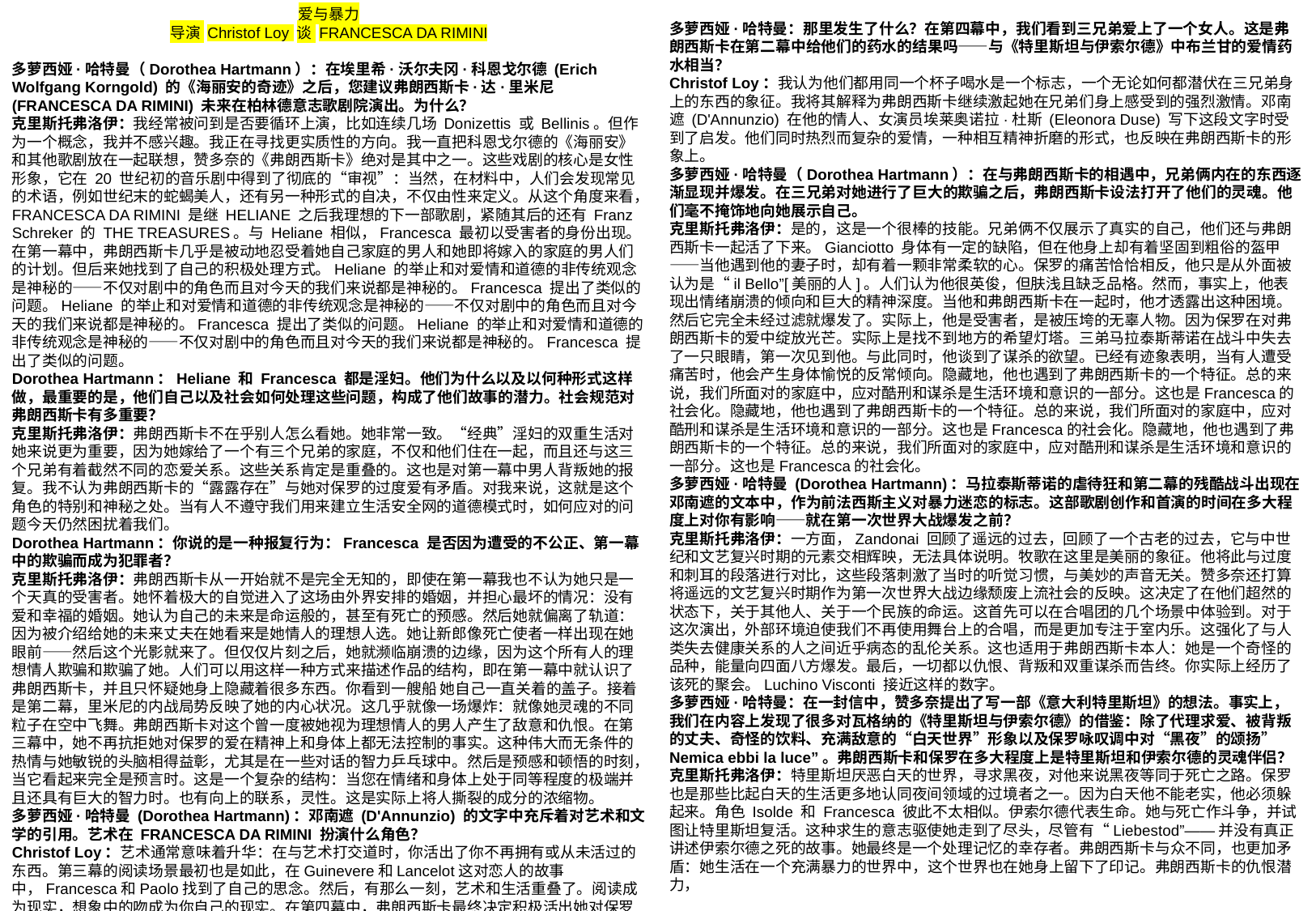

爱与暴力
导演 Christof Loy 谈 FRANCESCA DA RIMINI

多萝西娅·哈特曼（Dorothea Hartmann）：在埃里希·沃尔夫冈·科恩戈尔德 (Erich Wolfgang Korngold) 的《海丽安的奇迹》之后，您建议弗朗西斯卡·达·里米尼 (FRANCESCA DA RIMINI) 未来在柏林德意志歌剧院演出。为什么？
克里斯托弗洛伊：我经常被问到是否要循环上演，比如连续几场 Donizettis 或 Bellinis。但作为一个概念，我并不感兴趣。我正在寻找更实质性的方向。我一直把科恩戈尔德的《海丽安》和其他歌剧放在一起联想，赞多奈的《弗朗西斯卡》绝对是其中之一。这些戏剧的核心是女性形象，它在 20 世纪初的音乐剧中得到了彻底的“审视”：当然，在材料中，人们会发现常见的术语，例如世纪末的蛇蝎美人，还有另一种形式的自决，不仅由性来定义。从这个角度来看，FRANCESCA DA RIMINI 是继 HELIANE 之后我理想的下一部歌剧，紧随其后的还有 Franz Schreker 的 THE TREASURES。与 Heliane 相似，Francesca 最初以受害者的身份出现。在第一幕中，弗朗西斯卡几乎是被动地忍受着她自己家庭的男人和她即将嫁入的家庭的男人们的计划。但后来她找到了自己的积极处理方式。Heliane 的举止和对爱情和道德的非传统观念是神秘的——不仅对剧中的角色而且对今天的我们来说都是神秘的。Francesca 提出了类似的问题。Heliane 的举止和对爱情和道德的非传统观念是神秘的——不仅对剧中的角色而且对今天的我们来说都是神秘的。Francesca 提出了类似的问题。Heliane 的举止和对爱情和道德的非传统观念是神秘的——不仅对剧中的角色而且对今天的我们来说都是神秘的。Francesca 提出了类似的问题。
Dorothea Hartmann：Heliane 和 Francesca 都是淫妇。他们为什么以及以何种形式这样做，最重要的是，他们自己以及社会如何处理这些问题，构成了他们故事的潜力。社会规范对弗朗西斯卡有多重要？
克里斯托弗洛伊：弗朗西斯卡不在乎别人怎么看她。她非常一致。“经典”淫妇的双重生活对她来说更为重要，因为她嫁给了一个有三个兄弟的家庭，不仅和他们住在一起，而且还与这三个兄弟有着截然不同的恋爱关系。这些关系肯定是重叠的。这也是对第一幕中男人背叛她的报复。我不认为弗朗西斯卡的“露露存在”与她对保罗的过度爱有矛盾。对我来说，这就是这个角色的特别和神秘之处。当有人不遵守我们用来建立生活安全网的道德模式时，如何应对的问题今天仍然困扰着我们。
Dorothea Hartmann：你说的是一种报复行为：Francesca 是否因为遭受的不公正、第一幕中的欺骗而成为犯罪者？
克里斯托弗洛伊：弗朗西斯卡从一开始就不是完全无知的，即使在第一幕我也不认为她只是一个天真的受害者。她怀着极大的自觉进入了这场由外界安排的婚姻，并担心最坏的情况：没有爱和幸福的婚姻。她认为自己的未来是命运般的，甚至有死亡的预感。然后她就偏离了轨道：因为被介绍给她的未来丈夫在她看来是她情人的理想人选。她让新郎像死亡使者一样出现在她眼前——然后这个光影就来了。但仅仅片刻之后，她就濒临崩溃的边缘，因为这个所有人的理想情人欺骗和欺骗了她。人们可以用这样一种方式来描述作品的结构，即在第一幕中就认识了弗朗西斯卡，并且只怀疑她身上隐藏着很多东西。你看到一艘船 她自己一直关着的盖子。接着是第二幕，里米尼的内战局势反映了她的内心状况。这几乎就像一场爆炸：就像她灵魂的不同粒子在空中飞舞。弗朗西斯卡对这个曾一度被她视为理想情人的男人产生了敌意和仇恨。在第三幕中，她不再抗拒她对保罗的爱在精神上和身体上都无法控制的事实。这种伟大而无条件的热情与她敏锐的头脑相得益彰，尤其是在一些对话的智力乒乓球中。然后是预感和顿悟的时刻，当它看起来完全是预言时。这是一个复杂的结构：当您在情绪和身体上处于同等程度的极端并且还具有巨大的智力时。也有向上的联系，灵性。这是实际上将人撕裂的成分的浓缩物。
多萝西娅·哈特曼 (Dorothea Hartmann)：邓南遮 (D'Annunzio) 的文字中充斥着对艺术和文学的引用。艺术在 FRANCESCA DA RIMINI 扮演什么角色？
Christof Loy：艺术通常意味着升华：在与艺术打交道时，你活出了你不再拥有或从未活过的东西。第三幕的阅读场景最初也是如此，在Guinevere和Lancelot这对恋人的故事中，Francesca和Paolo找到了自己的思念。然后，有那么一刻，艺术和生活重叠了。阅读成为现实，想象中的吻成为你自己的现实。在第四幕中，弗朗西斯卡最终决定积极活出她对保罗的爱。这让弗朗西斯卡更加不羁，在和其他爱她的兄弟一起玩耍时也是如此。
多萝西娅·哈特曼：那里发生了什么？在第四幕中，我们看到三兄弟爱上了一个女人。这是弗朗西斯卡在第二幕中给他们的药水的结果吗——与《特里斯坦与伊索尔德》中布兰甘的爱情药水相当？
Christof Loy：我认为他们都用同一个杯子喝水是一个标志，一个无论如何都潜伏在三兄弟身上的东西的象征。我将其解释为弗朗西斯卡继续激起她在兄弟们身上感受到的强烈激情。邓南遮 (D'Annunzio) 在他的情人、女演员埃莱奥诺拉·杜斯 (Eleonora Duse) 写下这段文字时受到了启发。他们同时热烈而复杂的爱情，一种相互精神折磨的形式，也反映在弗朗西斯卡的形象上。
多萝西娅·哈特曼（Dorothea Hartmann）：在与弗朗西斯卡的相遇中，兄弟俩内在的东西逐渐显现并爆发。在三兄弟对她进行了巨大的欺骗之后，弗朗西斯卡设法打开了他们的灵魂。他们毫不掩饰地向她展示自己。
克里斯托弗洛伊：是的，这是一个很棒的技能。兄弟俩不仅展示了真实的自己，他们还与弗朗西斯卡一起活了下来。Gianciotto 身体有一定的缺陷，但在他身上却有着坚固到粗俗的盔甲——当他遇到他的妻子时，却有着一颗非常柔软的心。保罗的痛苦恰恰相反，他只是从外面被认为是“il Bello”[美丽的人]。人们认为他很英俊，但肤浅且缺乏品格。然而，事实上，他表现出情绪崩溃的倾向和巨大的精神深度。当他和弗朗西斯卡在一起时，他才透露出这种困境。然后它完全未经过滤就爆发了。实际上，他是受害者，是被压垮的无辜人物。因为保罗在对弗朗西斯卡的爱中绽放光芒。实际上是找不到地方的希望灯塔。三弟马拉泰斯蒂诺在战斗中失去了一只眼睛，第一次见到他。与此同时，他谈到了谋杀的欲望。已经有迹象表明，当有人遭受痛苦时，他会产生身体愉悦的反常倾向。隐藏地，他也遇到了弗朗西斯卡的一个特征。总的来说，我们所面对的家庭中，应对酷刑和谋杀是生活环境和意识的一部分。这也是Francesca的社会化。隐藏地，他也遇到了弗朗西斯卡的一个特征。总的来说，我们所面对的家庭中，应对酷刑和谋杀是生活环境和意识的一部分。这也是Francesca的社会化。隐藏地，他也遇到了弗朗西斯卡的一个特征。总的来说，我们所面对的家庭中，应对酷刑和谋杀是生活环境和意识的一部分。这也是Francesca的社会化。
多萝西娅·哈特曼 (Dorothea Hartmann)：马拉泰斯蒂诺的虐待狂和第二幕的残酷战斗出现在邓南遮的文本中，作为前法西斯主义对暴力迷恋的标志。这部歌剧创作和首演的时间在多大程度上对你有影响——就在第一次世界大战爆发之前？
克里斯托弗洛伊：一方面，Zandonai 回顾了遥远的过去，回顾了一个古老的过去，它与中世纪和文艺复兴时期的元素交相辉映，无法具体说明。牧歌在这里是美丽的象征。他将此与过度和刺耳的段落进行对比，这些段落刺激了当时的听觉习惯，与美妙的声音无关。赞多奈还打算将遥远的文艺复兴时期作为第一次世界大战边缘颓废上流社会的反映。这决定了在他们超然的状态下，关于其他人、关于一个民族的命运。这首先可以在合唱团的几个场景中体验到。对于这次演出，外部环境迫使我们不再使用舞台上的合唱，而是更加专注于室内乐。这强化了与人类失去健康关系的人之间近乎病态的乱伦关系。这也适用于弗朗西斯卡本人：她是一个奇怪的品种，能量向四面八方爆发。最后，一切都以仇恨、背叛和双重谋杀而告终。你实际上经历了该死的聚会。Luchino Visconti 接近这样的数字。
多萝西娅·哈特曼：在一封信中，赞多奈提出了写一部《意大利特里斯坦》的想法。事实上，我们在内容上发现了很多对瓦格纳的《特里斯坦与伊索尔德》的借鉴：除了代理求爱、被背叛的丈夫、奇怪的饮料、充满敌意的“白天世界”形象以及保罗咏叹调中对“黑夜”的颂扬” Nemica ebbi la luce”。弗朗西斯卡和保罗在多大程度上是特里斯坦和伊索尔德的灵魂伴侣？
克里斯托弗洛伊：特里斯坦厌恶白天的世界，寻求黑夜，对他来说黑夜等同于死亡之路。保罗也是那些比起白天的生活更多地认同夜间领域的过境者之一。因为白天他不能老实，他必须躲起来。角色 Isolde 和 Francesca 彼此不太相似。伊索尔德代表生命。她与死亡作斗争，并试图让特里斯坦复活。这种求生的意志驱使她走到了尽头，尽管有“Liebestod”——并没有真正讲述伊索尔德之死的故事。她最终是一个处理记忆的幸存者。弗朗西斯卡与众不同，也更加矛盾：她生活在一个充满暴力的世界中，这个世界也在她身上留下了印记。弗朗西斯卡的仇恨潜力，